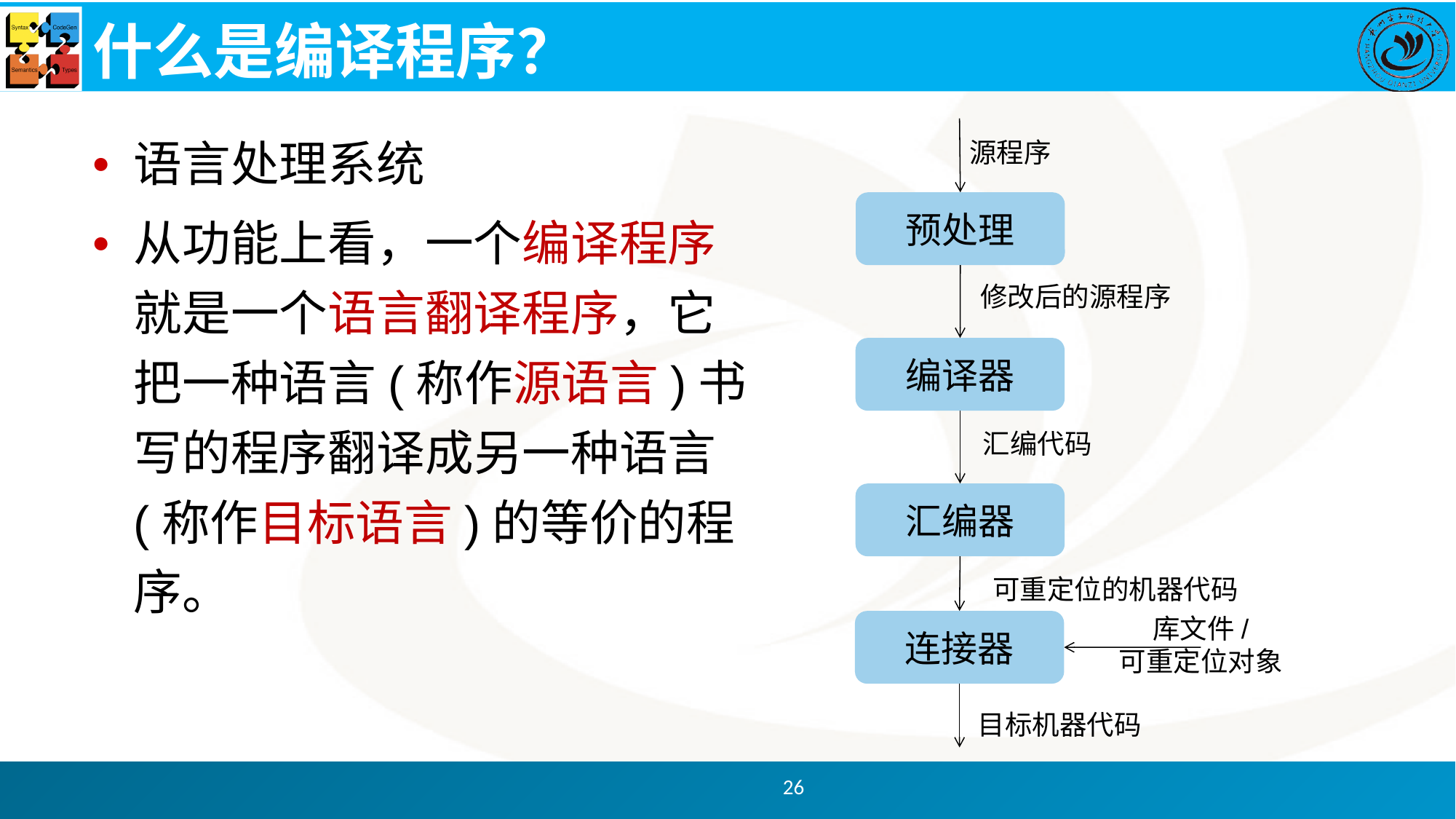

# 什么是编译程序？
源程序
预处理
修改后的源程序
编译器
汇编代码
汇编器
可重定位的机器代码
库文件/
可重定位对象
连接器
目标机器代码
语言处理系统
从功能上看，一个编译程序就是一个语言翻译程序，它把一种语言(称作源语言)书写的程序翻译成另一种语言(称作目标语言)的等价的程序。
26